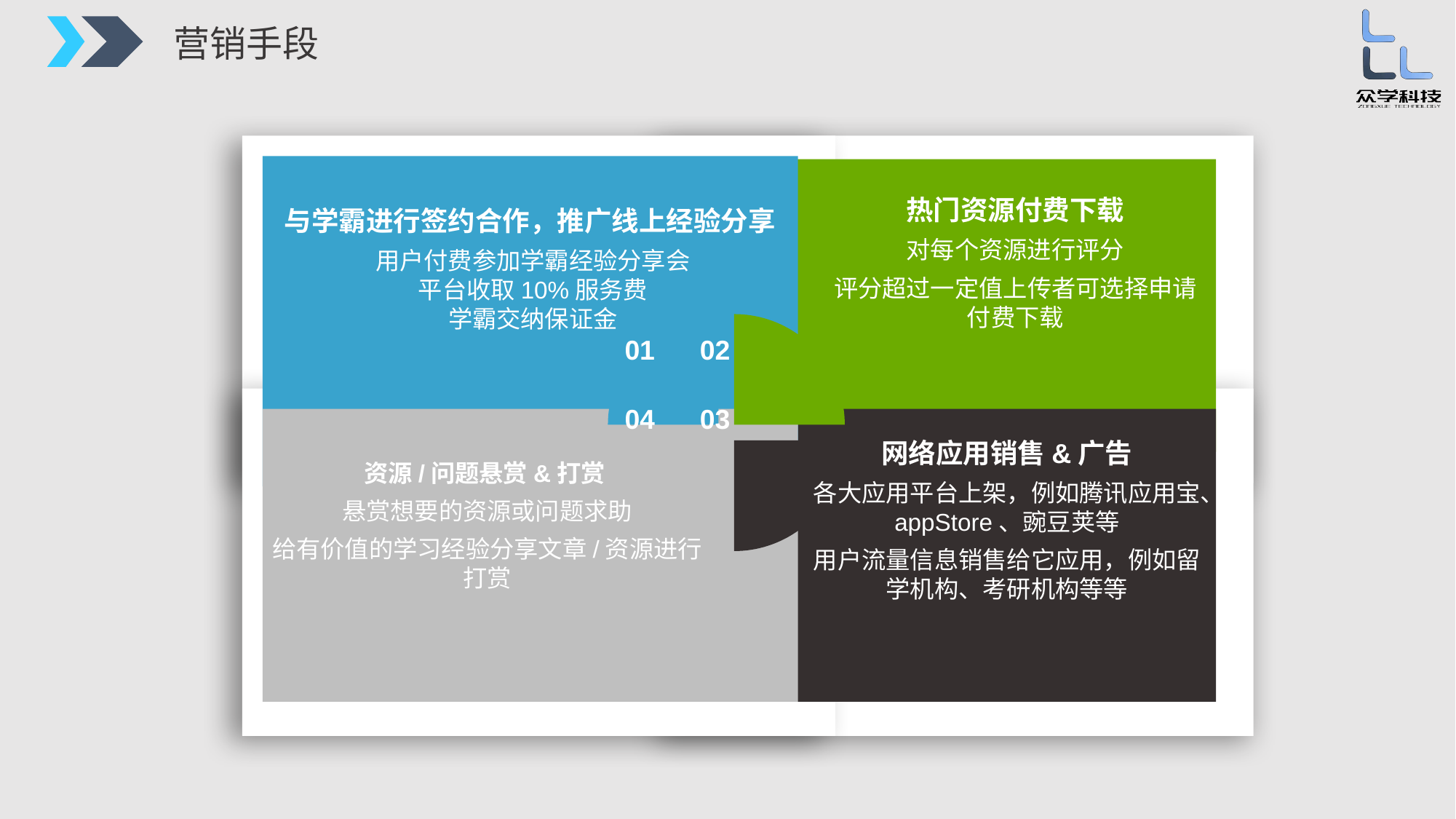

营销手段

热门资源付费下载
对每个资源进行评分
评分超过一定值上传者可选择申请付费下载
与学霸进行签约合作，推广线上经验分享
用户付费参加学霸经验分享会
平台收取10%服务费
学霸交纳保证金

### Chart

| Category | 销售额 |
|---|---|
| 第一季度 | 0.25 |
| 第二季度 | 0.25 |
| 第三季度 | 0.25 |
| 第四季度 | 0.25 |
01
02

04
03

网络应用销售&广告
各大应用平台上架，例如腾讯应用宝、appStore、豌豆荚等
用户流量信息销售给它应用，例如留学机构、考研机构等等

资源/问题悬赏&打赏
悬赏想要的资源或问题求助
给有价值的学习经验分享文章/资源进行打赏